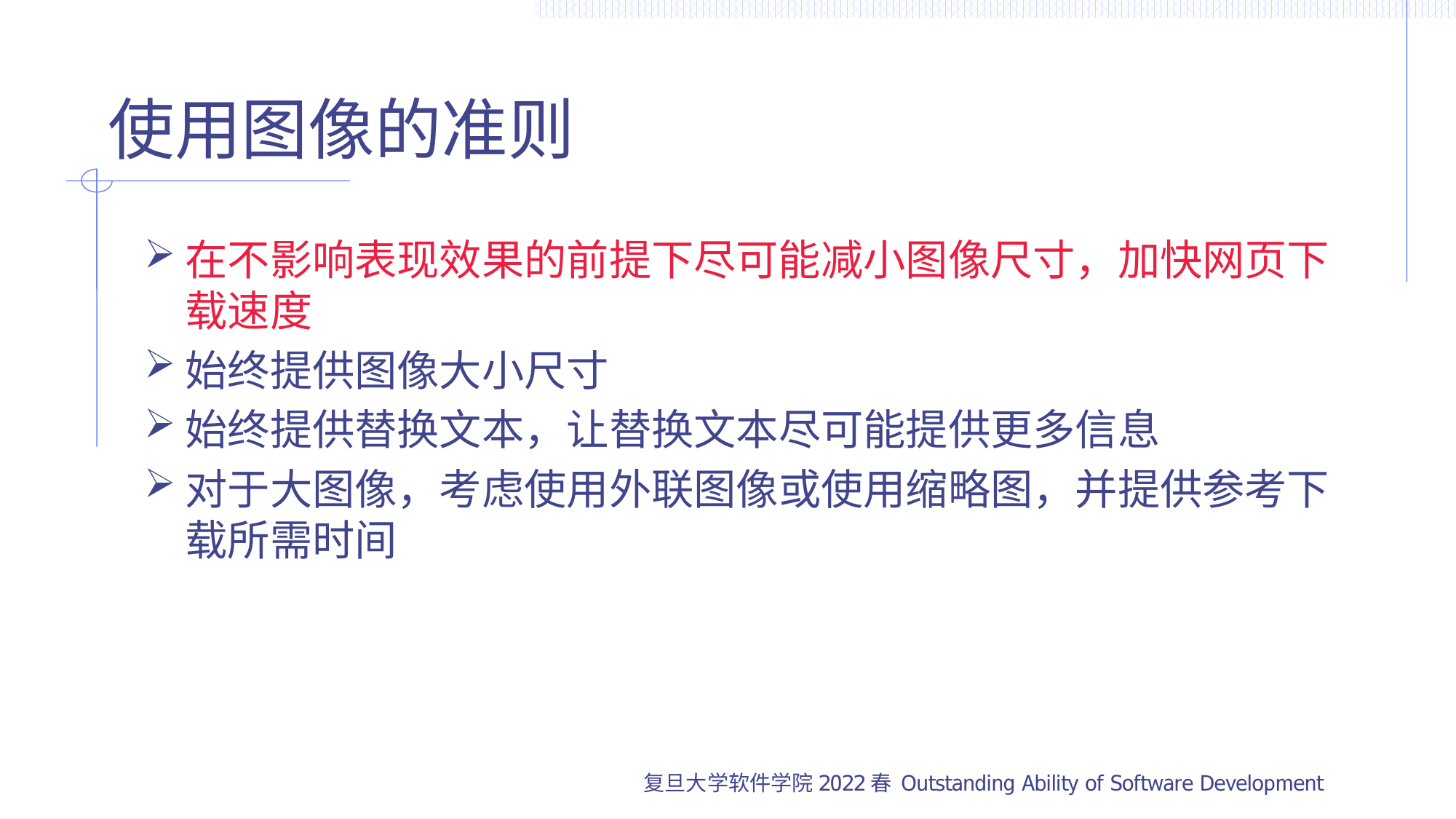

# 使用图像的准则
在不影响表现效果的前提下尽可能减小图像尺寸，加快网页下载速度
始终提供图像大小尺寸
始终提供替换文本，让替换文本尽可能提供更多信息
对于大图像，考虑使用外联图像或使用缩略图，并提供参考下载所需时间